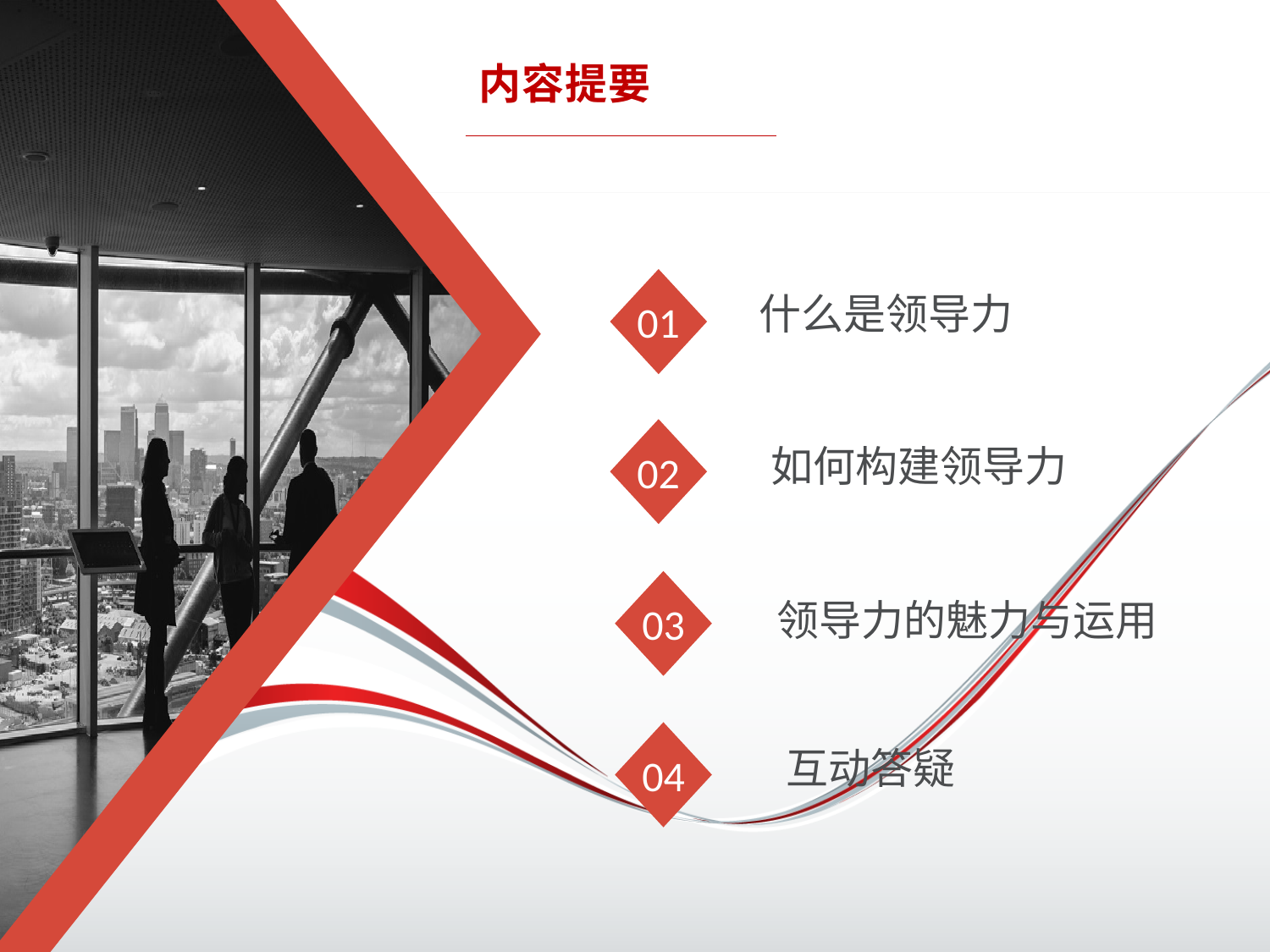

内容提要
01
什么是领导力

02
如何构建领导力

03
  领导力的魅力与运用

04
   互动答疑